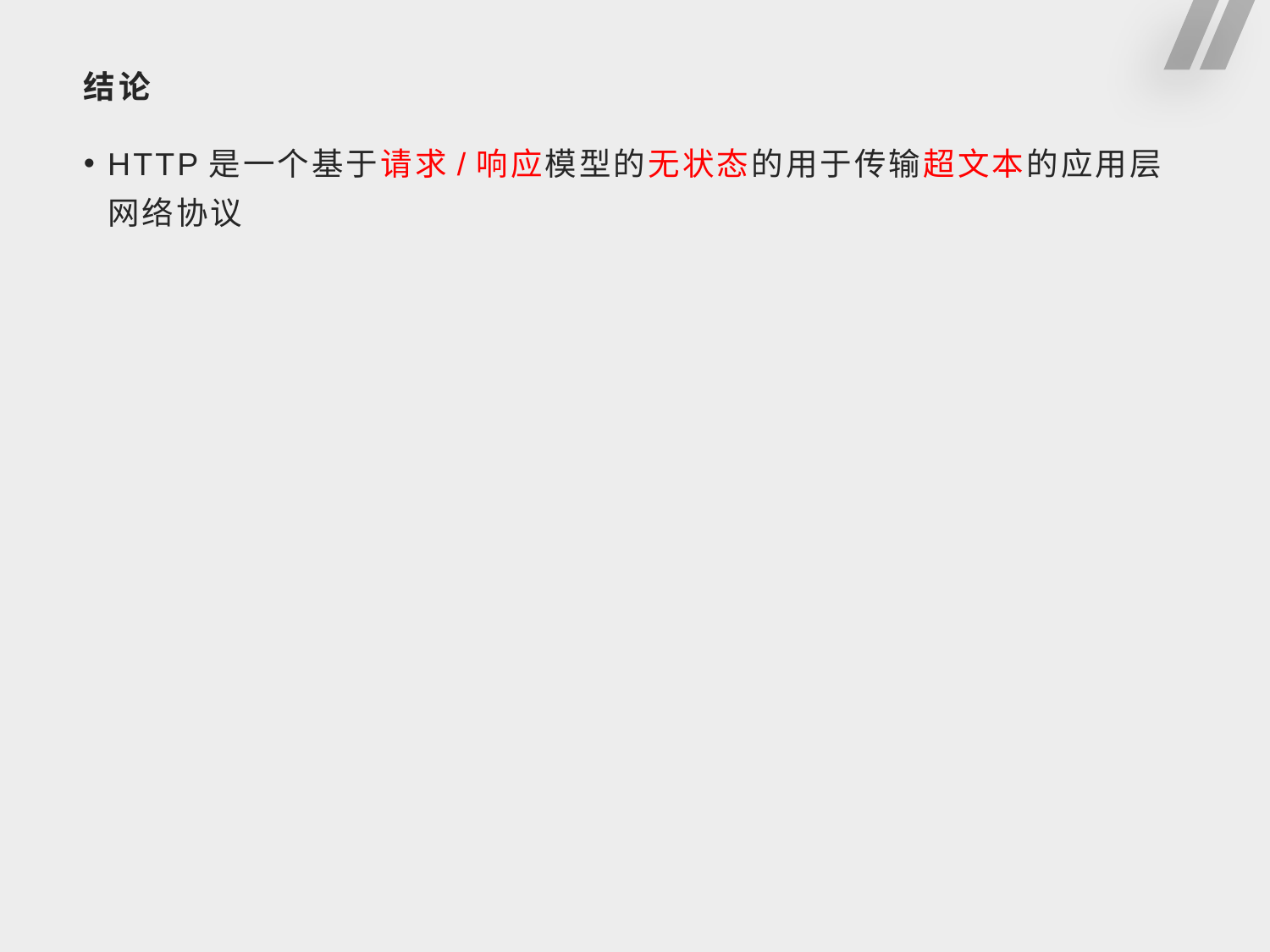

# 结论
HTTP是一个基于请求/响应模型的无状态的用于传输超文本的应用层网络协议